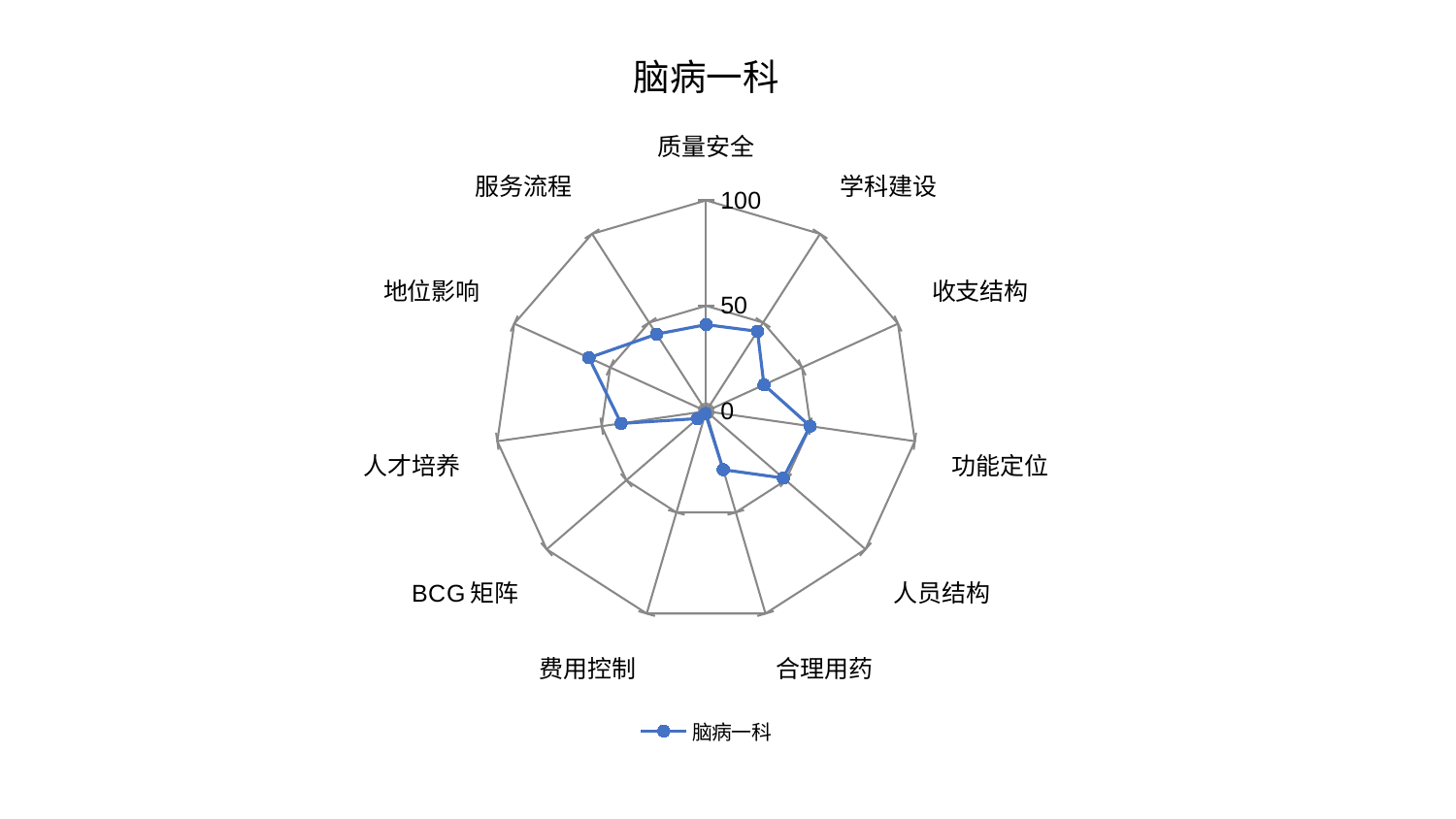

### Chart: 脑病一科

| Category | 脑病一科 |
|---|---|
| 质量安全 | 41.076330598537574 |
| 学科建设 | 45.074484589506035 |
| 收支结构 | 30.168495627109692 |
| 功能定位 | 49.83935105458419 |
| 人员结构 | 48.420793392607656 |
| 合理用药 | 28.89317294662054 |
| 费用控制 | 1.1862533015887866 |
| BCG矩阵 | 5.350483702892609 |
| 人才培养 | 40.70253589199147 |
| 地位影响 | 61.037438509419886 |
| 服务流程 | 43.47065215248148 |
160